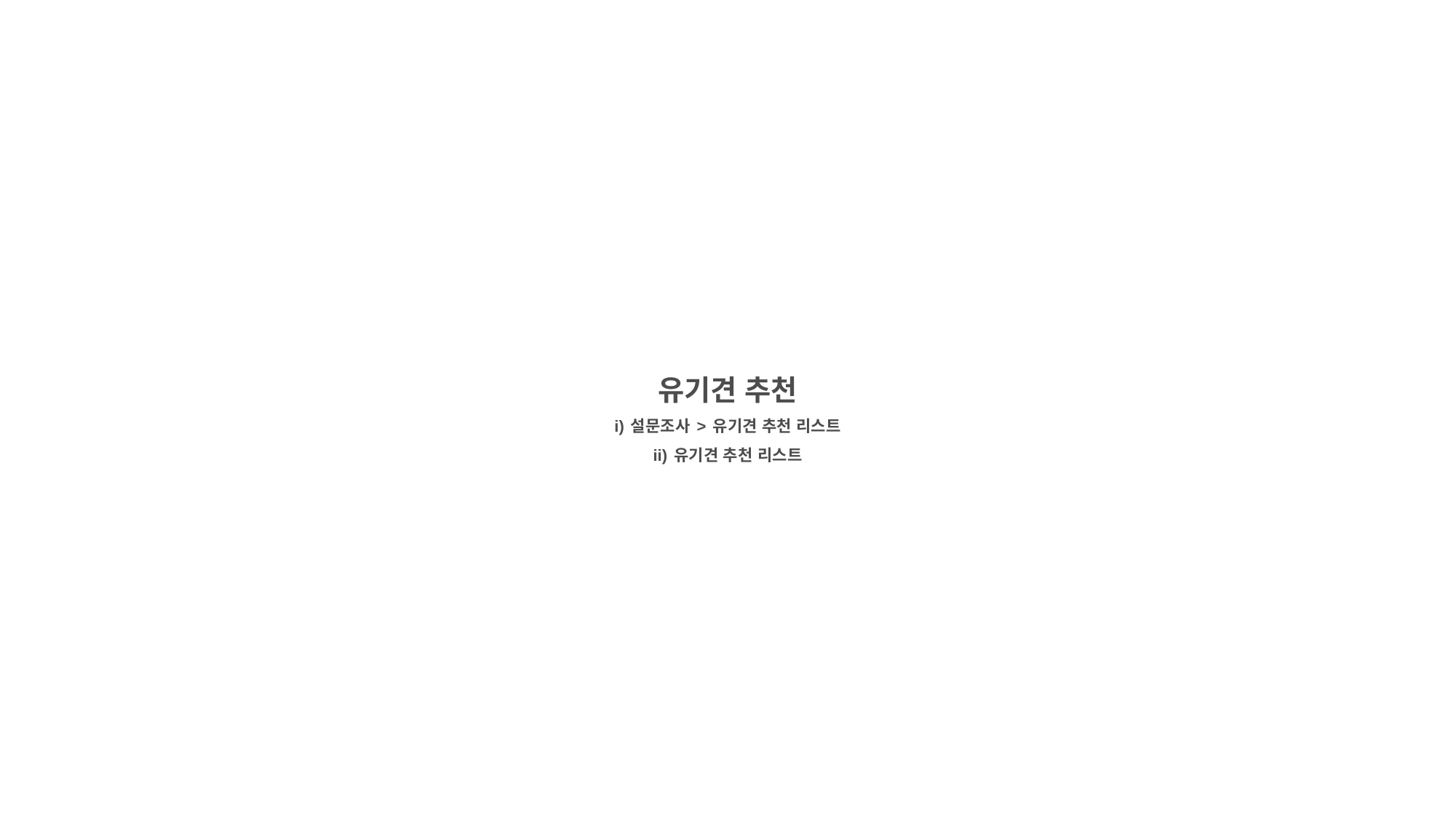

유기견 추천
i) 설문조사 > 유기견 추천 리스트
ii) 유기견 추천 리스트